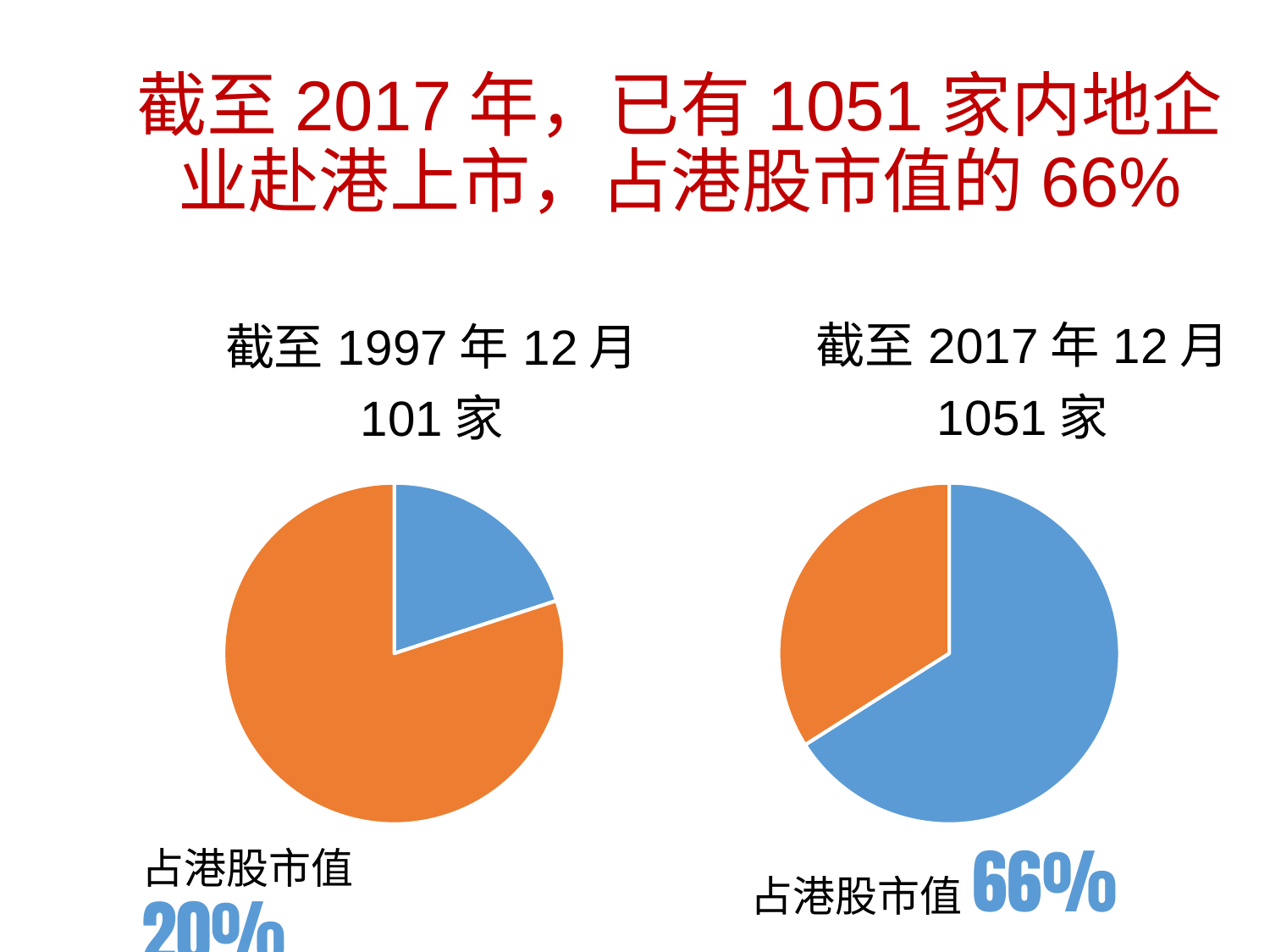

# 截至2017年，已有1051家内地企业赴港上市，占港股市值的66%

### Chart: 截至1997年12月
101家

| Category | 销售额 |
|---|---|
| 第一季度 | 20.0 |
| 第二季度 | 80.0 |

### Chart: 截至2017年12月
1051家

| Category | 销售额 |
|---|---|
| 第一季度 | 66.0 |
| 第二季度 | 34.0 |
占港股市值20%
占港股市值66%